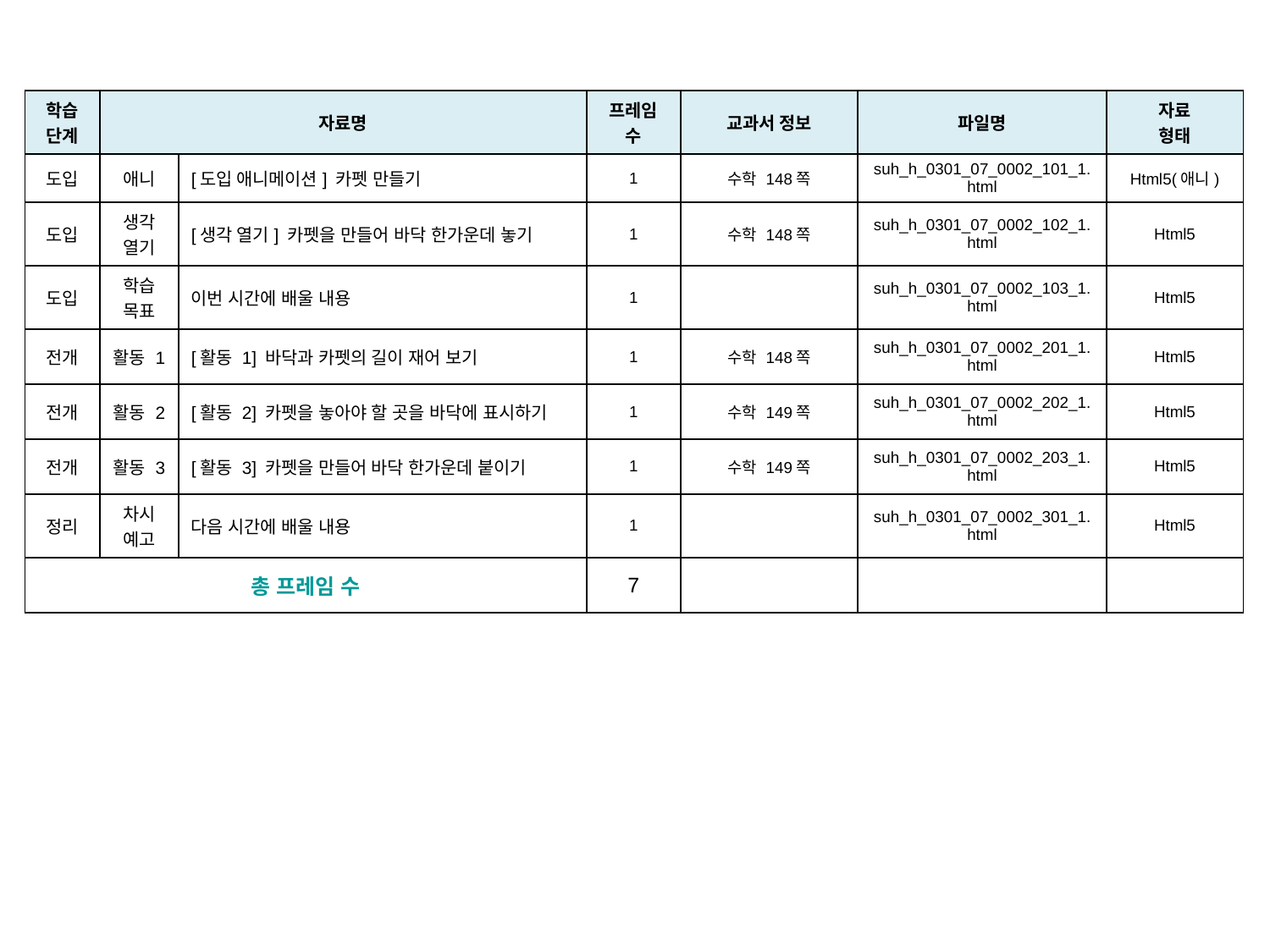

| 학습 단계 | 자료명 |  | 프레임 수 | 교과서 정보 | 파일명 | 자료 형태 |
| --- | --- | --- | --- | --- | --- | --- |
| 도입 | 애니 | [도입 애니메이션] 카펫 만들기 | 1 | 수학 148쪽 | suh\_h\_0301\_07\_0002\_101\_1.html | Html5(애니) |
| 도입 | 생각 열기 | [생각 열기] 카펫을 만들어 바닥 한가운데 놓기 | 1 | 수학 148쪽 | suh\_h\_0301\_07\_0002\_102\_1.html | Html5 |
| 도입 | 학습 목표 | 이번 시간에 배울 내용 | 1 |  | suh\_h\_0301\_07\_0002\_103\_1.html | Html5 |
| 전개 | 활동 1 | [활동 1] 바닥과 카펫의 길이 재어 보기 | 1 | 수학 148쪽 | suh\_h\_0301\_07\_0002\_201\_1.html | Html5 |
| 전개 | 활동 2 | [활동 2] 카펫을 놓아야 할 곳을 바닥에 표시하기 | 1 | 수학 149쪽 | suh\_h\_0301\_07\_0002\_202\_1.html | Html5 |
| 전개 | 활동 3 | [활동 3] 카펫을 만들어 바닥 한가운데 붙이기 | 1 | 수학 149쪽 | suh\_h\_0301\_07\_0002\_203\_1.html | Html5 |
| 정리 | 차시 예고 | 다음 시간에 배울 내용 | 1 |  | suh\_h\_0301\_07\_0002\_301\_1.html | Html5 |
| 총 프레임 수 |  |  | 7 |  |  |  |